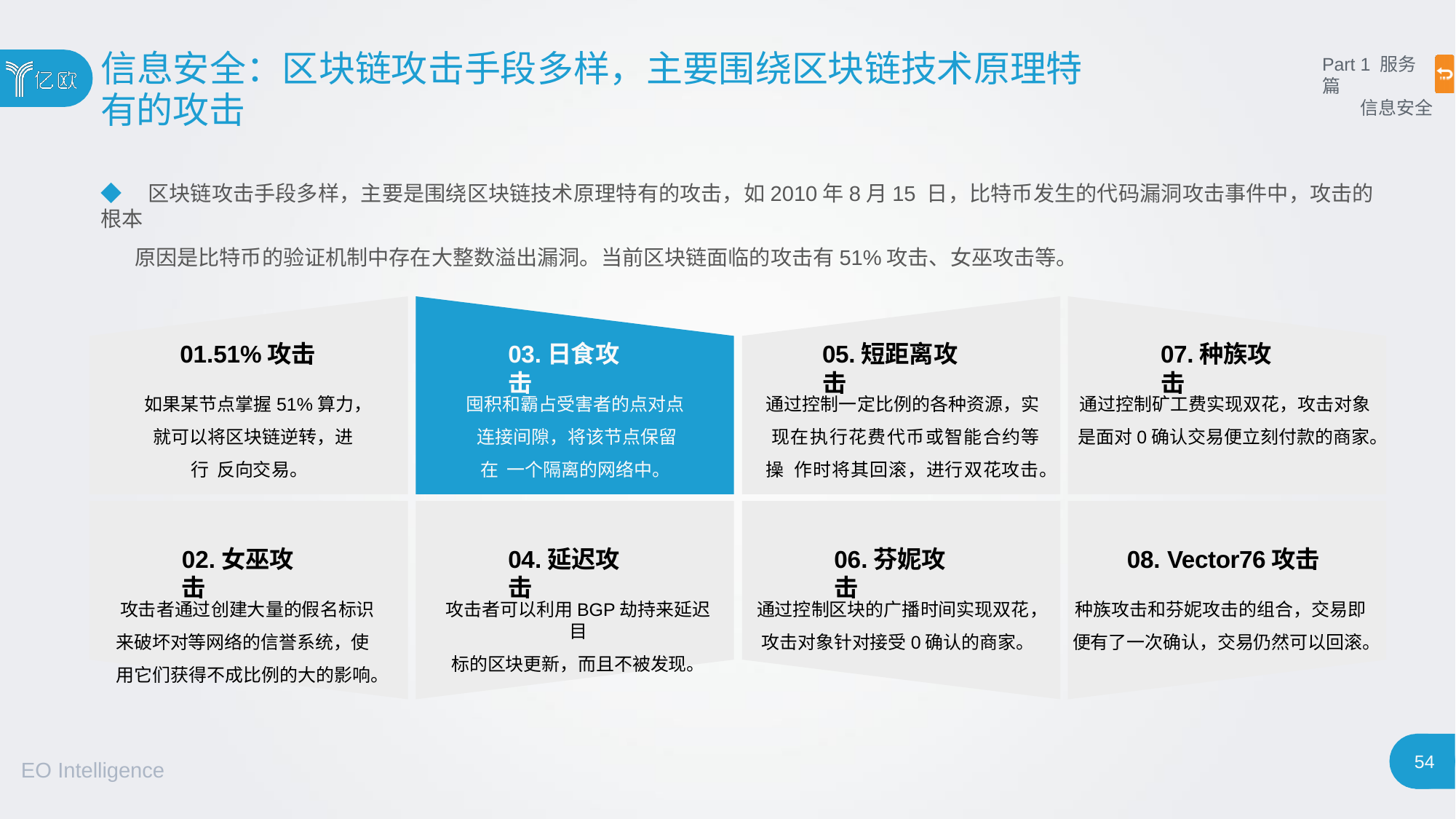

# 信息安全：区块链攻击手段多样，主要围绕区块链技术原理特
有的攻击
Part 1 服务篇
信息安全

◆ 区块链攻击手段多样，主要是围绕区块链技术原理特有的攻击，如2010年8月15 日，比特币发生的代码漏洞攻击事件中，攻击的根本
原因是比特币的验证机制中存在大整数溢出漏洞。当前区块链面临的攻击有51%攻击、女巫攻击等。

01.51%攻击
03.日食攻击
05.短距离攻击
07.种族攻击
如果某节点掌握51%算力，  就可以将区块链逆转，进行  反向交易。
囤积和霸占受害者的点对点  连接间隙，将该节点保留在  一个隔离的网络中。
通过控制一定比例的各种资源，实  现在执行花费代币或智能合约等操  作时将其回滚，进行双花攻击。
通过控制矿工费实现双花，攻击对象  是面对0确认交易便立刻付款的商家。

02.女巫攻击
04.延迟攻击
06.芬妮攻击
08. Vector76攻击
攻击者通过创建大量的假名标识  来破坏对等网络的信誉系统，使  用它们获得不成比例的大的影响。
攻击者可以利用BGP劫持来延迟目
标的区块更新，而且不被发现。
通过控制区块的广播时间实现双花，
攻击对象针对接受0确认的商家。
种族攻击和芬妮攻击的组合，交易即
便有了一次确认，交易仍然可以回滚。
54
EO Intelligence